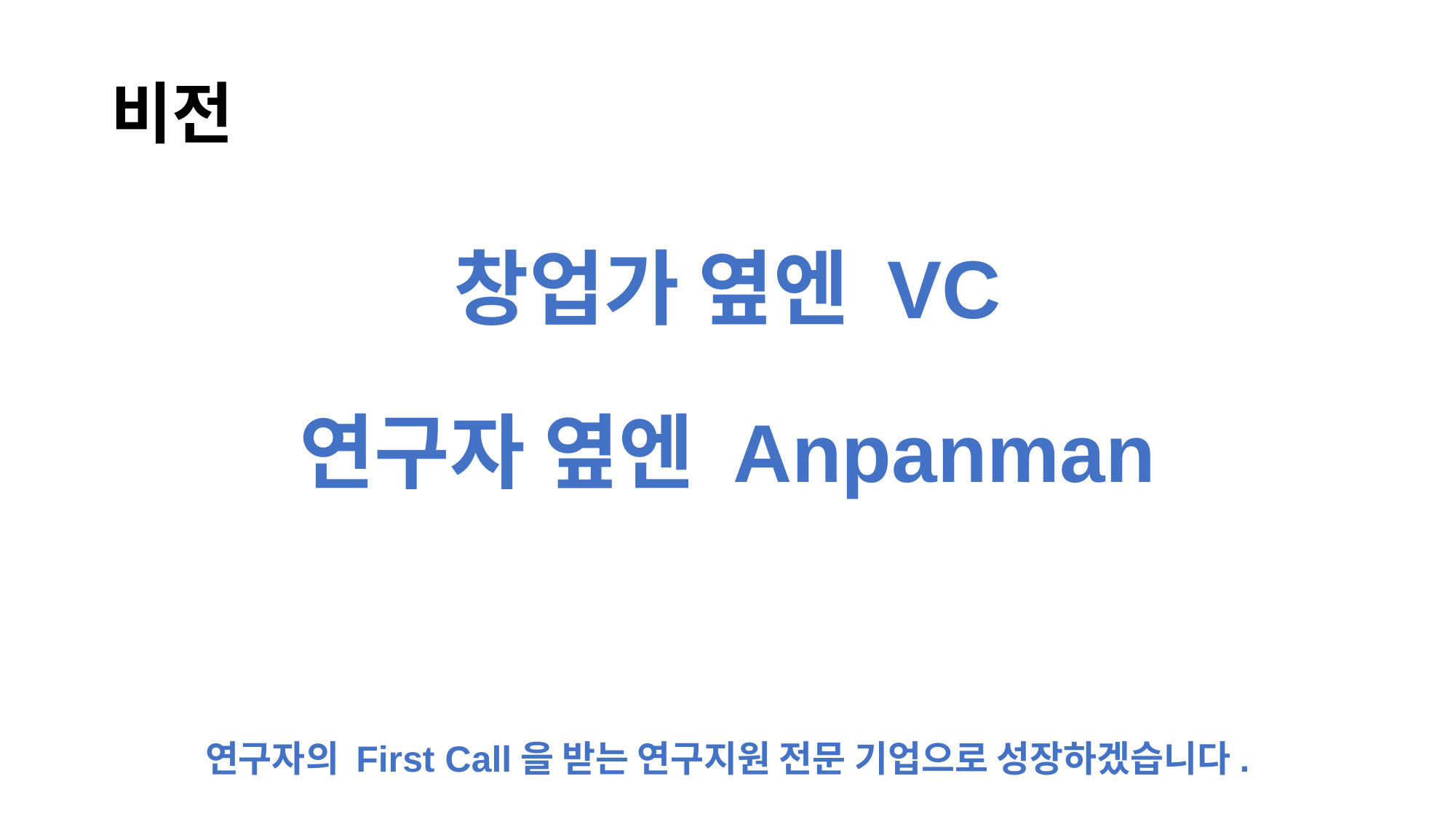

비전
창업가 옆엔 VC
연구자 옆엔 Anpanman

연구자의 First Call을 받는 연구지원 전문 기업으로 성장하겠습니다.